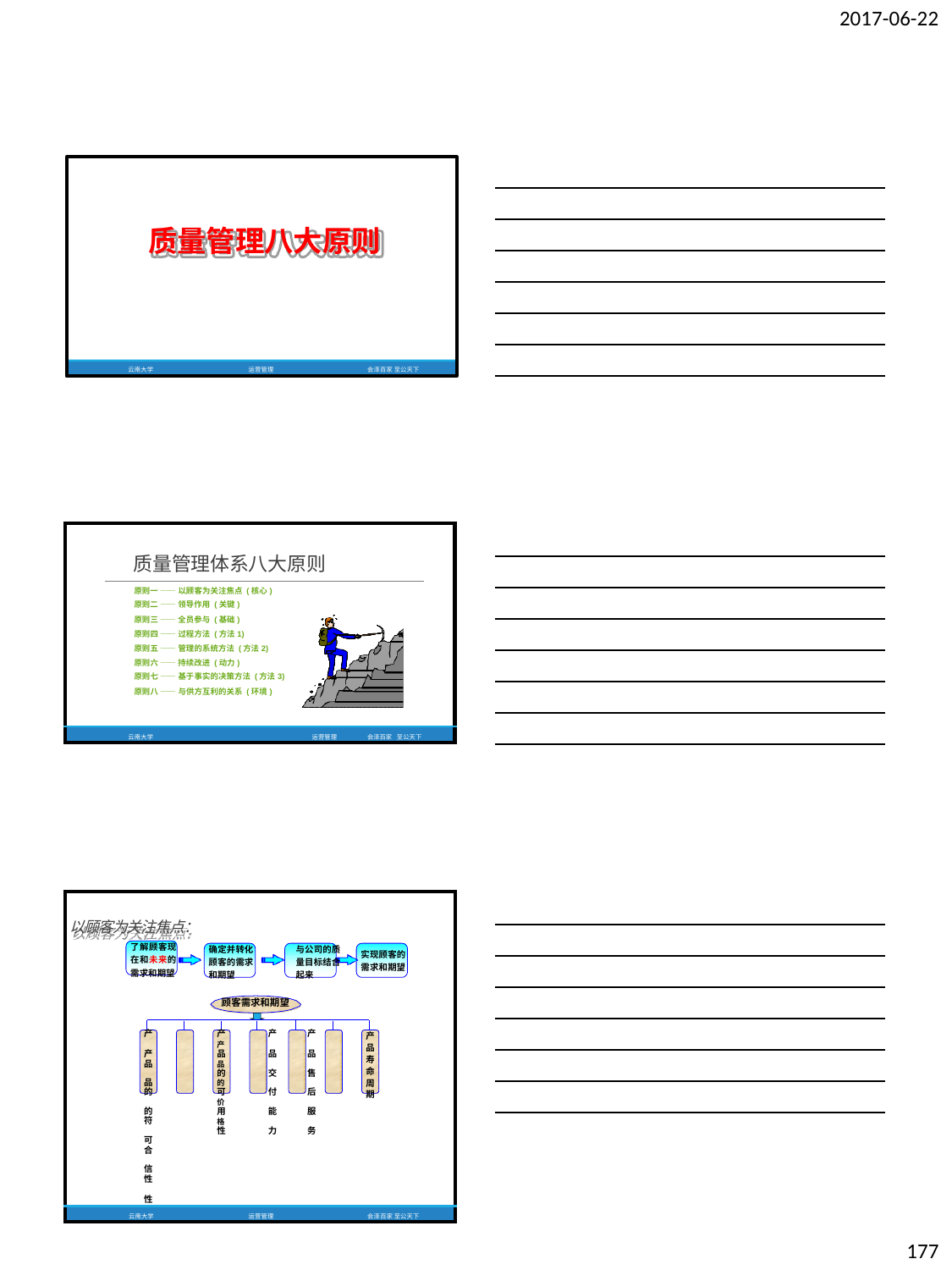

2017-06-22

质量管理八大原则

云南大学
运营管理
会泽百家 至公天下

| 质量管理体系八大原则 |  |  |
| --- | --- | --- |
| 原则一 —— 以顾客为关注焦点 (核心) |  |  |
| 原则二 —— 领导作用 (关键) |  |  |
| 原则三 —— 全员参与 (基础) |  |  |
| 原则四 —— 过程方法 (方法1) |  |  |
| 原则五 —— 管理的系统方法 (方法2) |  |  |
| 原则六 —— 持续改进 (动力) |  |  |
| 原则七 —— 基于事实的决策方法 (方法3) |  |  |
| 原则八 —— 与供方互利的关系 (环境) |  |  |
| 云南大学 运营管理 | 会泽百家 | 至公天下 |

| 以顾客为关注焦点： |  |  |
| --- | --- | --- |
| 了解顾客现 在和未来的 需求和期望 | 确定并转化 与公司的质 顾客的需求 量目标结合 和期望 起来 | 实现顾客的 需求和期望 |
|  | 顾客需求和期望 |  |
| 产 产 品 品 的 的 符 可 合 信 性 性 | 产 产 产 产 品 品 品 品 的 交 售 的 可 付 后 价 用 能 服 格 性 力 务 | 产 品 寿 命 周 期 |
| 云南大学 | 运营管理 | 会泽百家 至公天下 |

177